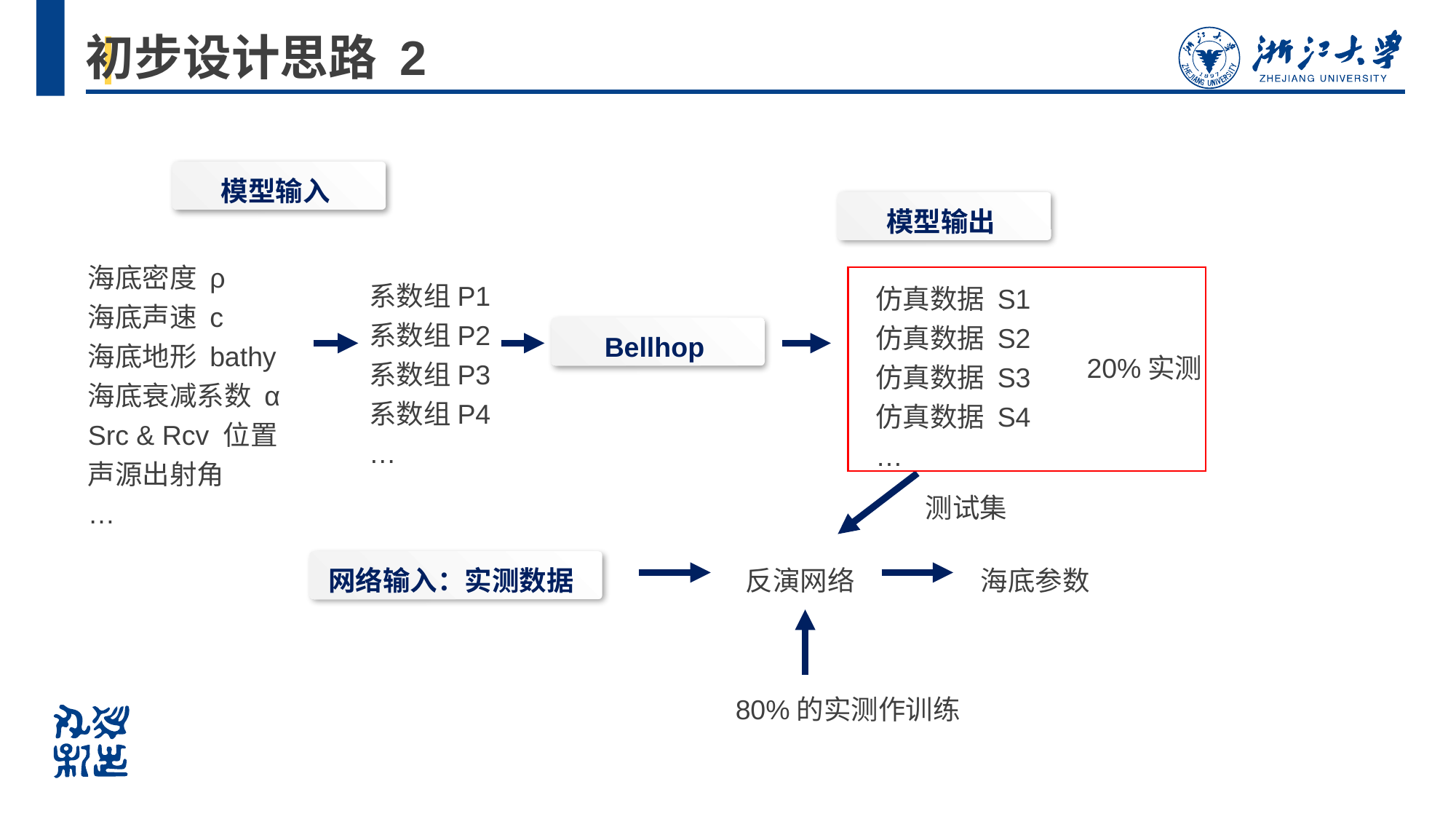

# 初步设计思路 2
模型输入

模型输出

海底密度 ρ
海底声速 c
海底地形 bathy
海底衰减系数 α
Src & Rcv 位置
声源出射角
…
系数组P1
系数组P2
系数组P3
系数组P4
…
仿真数据 S1
仿真数据 S2
仿真数据 S3
仿真数据 S4
…

Bellhop

20%实测
测试集
网络输入：实测数据

海底参数
反演网络
80%的实测作训练